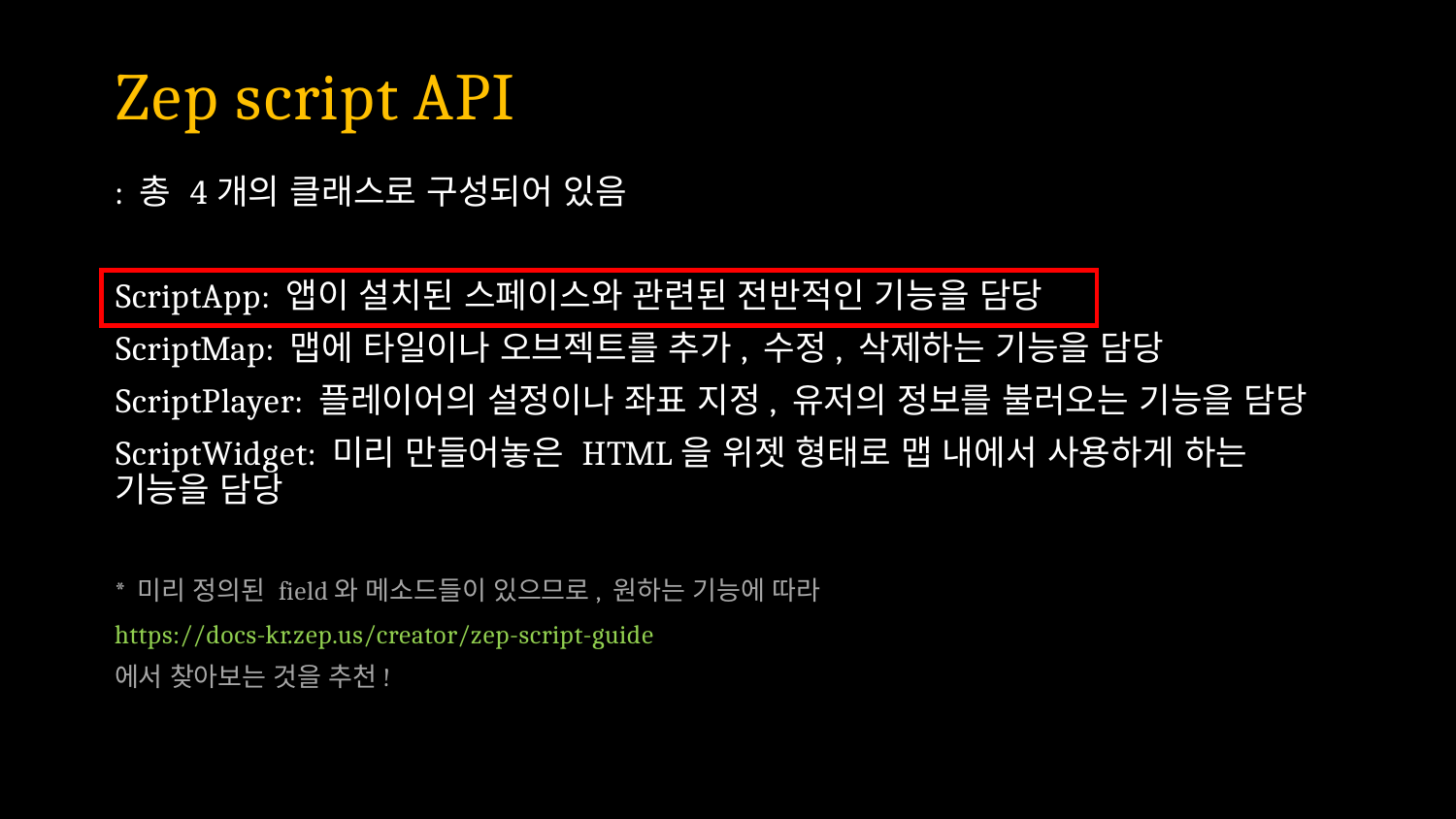

# Zep script API
: 총 4개의 클래스로 구성되어 있음

ScriptApp: 앱이 설치된 스페이스와 관련된 전반적인 기능을 담당
ScriptMap: 맵에 타일이나 오브젝트를 추가, 수정, 삭제하는 기능을 담당
ScriptPlayer: 플레이어의 설정이나 좌표 지정, 유저의 정보를 불러오는 기능을 담당
ScriptWidget: 미리 만들어놓은 HTML을 위젯 형태로 맵 내에서 사용하게 하는 기능을 담당

* 미리 정의된 field와 메소드들이 있으므로, 원하는 기능에 따라
https://docs-kr.zep.us/creator/zep-script-guide
에서 찾아보는 것을 추천!